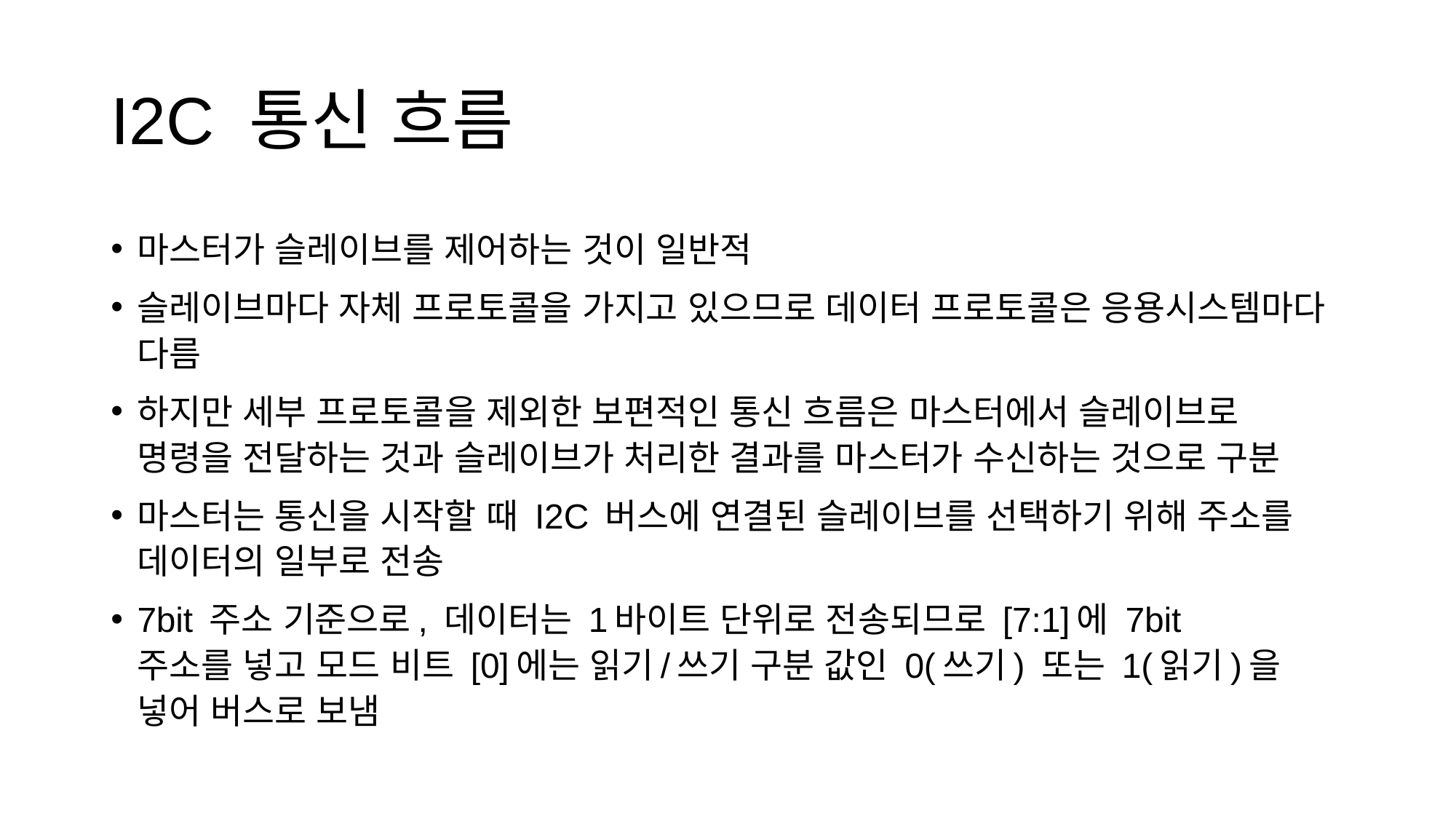

# I2C 통신 흐름
마스터가 슬레이브를 제어하는 것이 일반적
슬레이브마다 자체 프로토콜을 가지고 있으므로 데이터 프로토콜은 응용시스템마다 다름
하지만 세부 프로토콜을 제외한 보편적인 통신 흐름은 마스터에서 슬레이브로 명령을 전달하는 것과 슬레이브가 처리한 결과를 마스터가 수신하는 것으로 구분
마스터는 통신을 시작할 때 I2C 버스에 연결된 슬레이브를 선택하기 위해 주소를 데이터의 일부로 전송
7bit 주소 기준으로, 데이터는 1바이트 단위로 전송되므로 [7:1]에 7bit
주소를 넣고 모드 비트 [0]에는 읽기/쓰기 구분 값인 0(쓰기) 또는 1(읽기)을 넣어 버스로 보냄